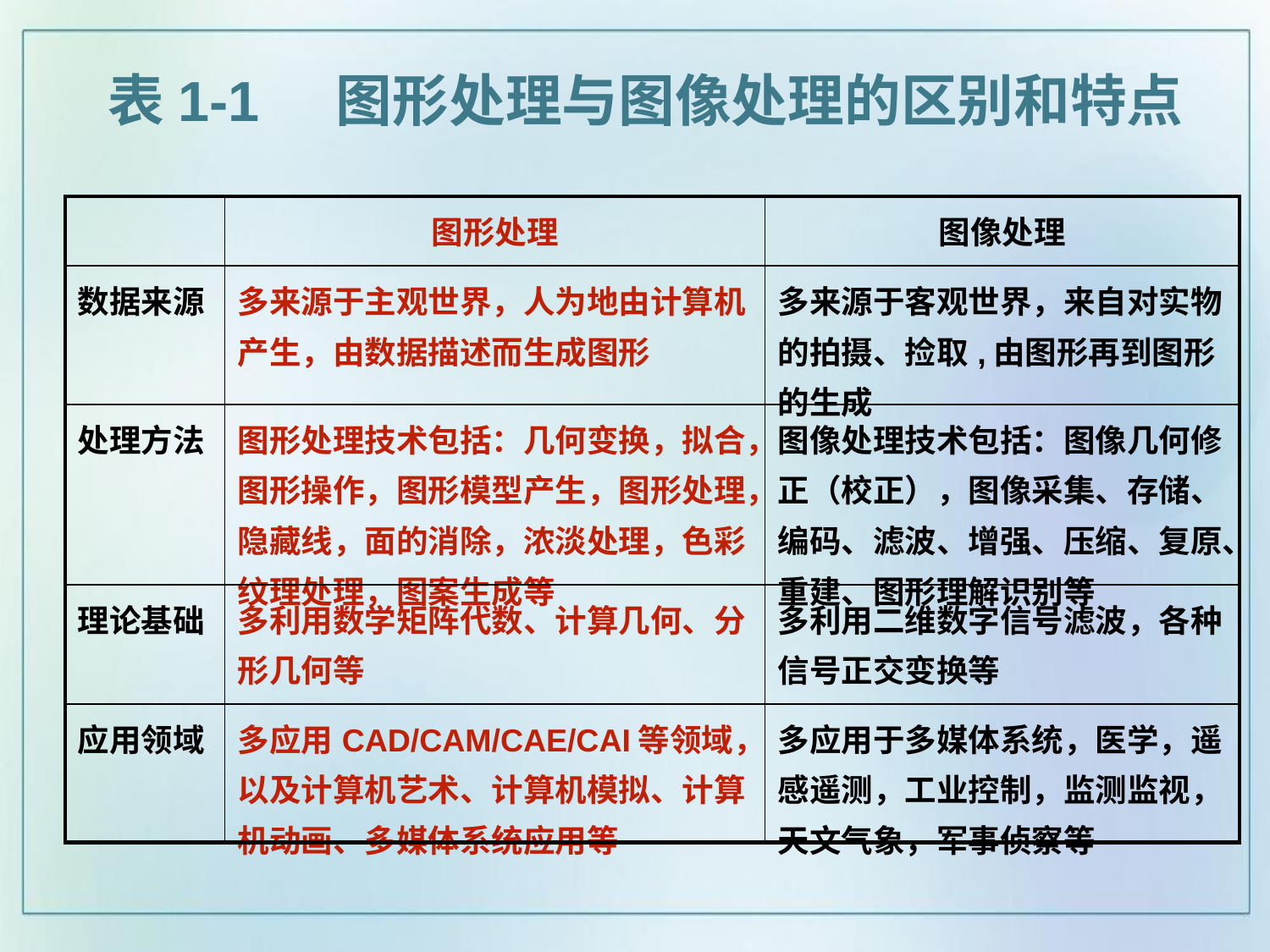

表1-1    图形处理与图像处理的区别和特点
|  | 图形处理 | 图像处理 |
| --- | --- | --- |
| 数据来源 | 多来源于主观世界，人为地由计算机产生，由数据描述而生成图形 | 多来源于客观世界，来自对实物的拍摄、捡取,由图形再到图形的生成 |
| 处理方法 | 图形处理技术包括：几何变换，拟合，图形操作，图形模型产生，图形处理，隐藏线，面的消除，浓淡处理，色彩纹理处理，图案生成等 | 图像处理技术包括：图像几何修正（校正），图像采集、存储、编码、滤波、增强、压缩、复原、重建、图形理解识别等 |
| 理论基础 | 多利用数学矩阵代数、计算几何、分形几何等 | 多利用二维数字信号滤波，各种信号正交变换等 |
| 应用领域 | 多应用CAD/CAM/CAE/CAI等领域，以及计算机艺术、计算机模拟、计算机动画、多媒体系统应用等 | 多应用于多媒体系统，医学，遥感遥测，工业控制，监测监视，天文气象，军事侦察等 |